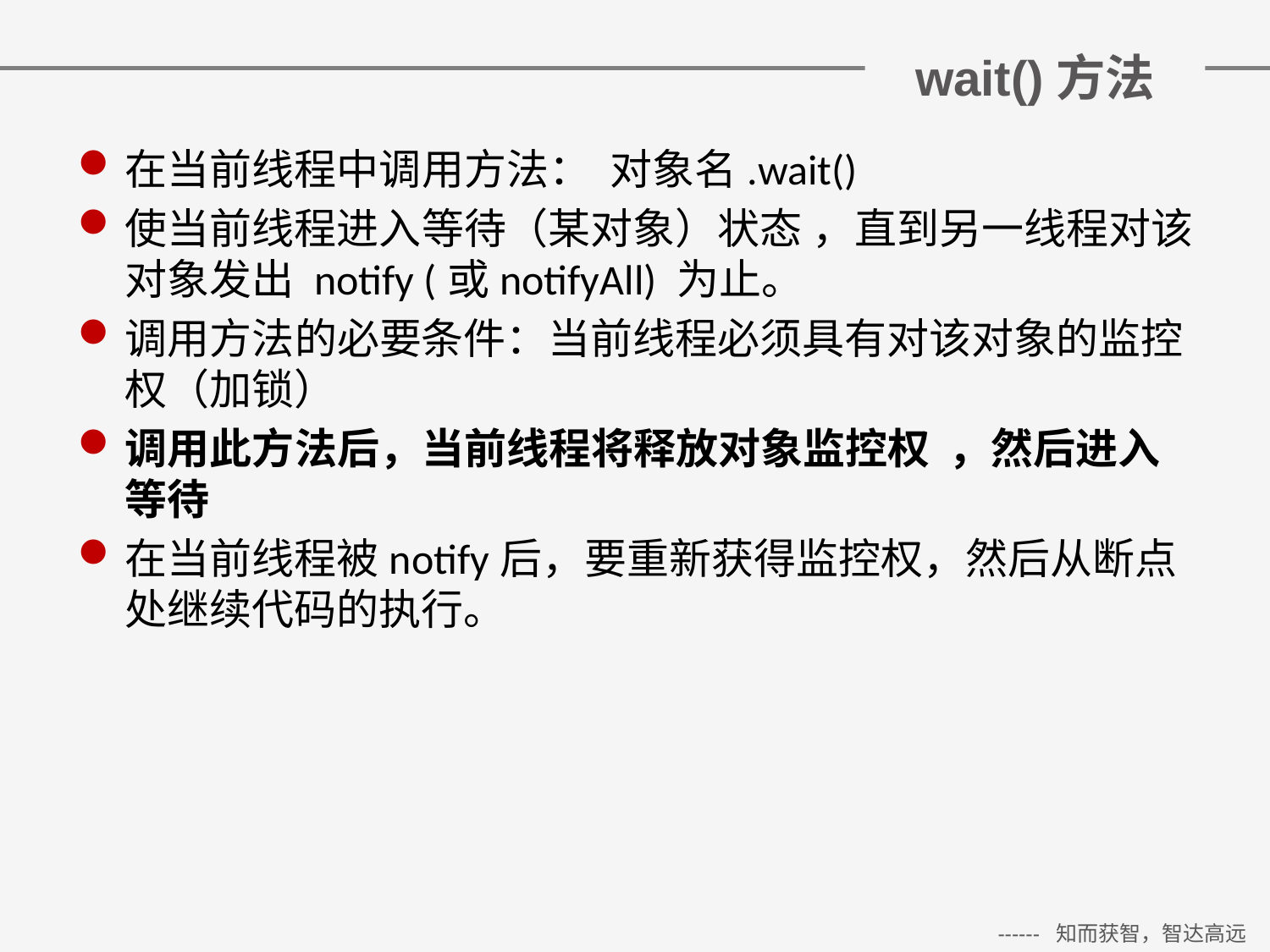

# wait()方法
在当前线程中调用方法：  对象名.wait()
使当前线程进入等待（某对象）状态 ，直到另一线程对该对象发出 notify (或notifyAll) 为止。
调用方法的必要条件：当前线程必须具有对该对象的监控权（加锁）
调用此方法后，当前线程将释放对象监控权  ，然后进入等待
在当前线程被notify后，要重新获得监控权，然后从断点处继续代码的执行。